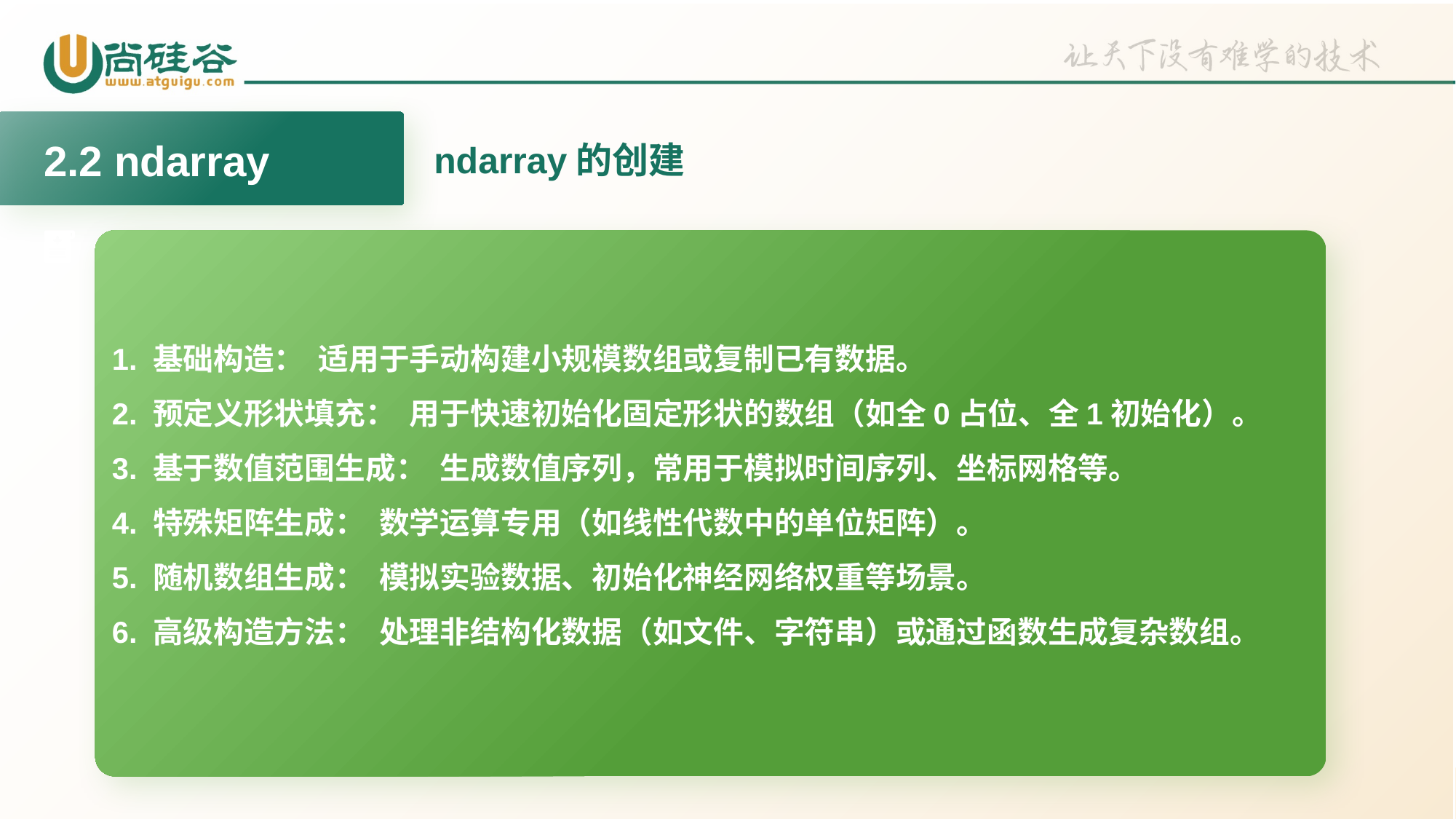

2.2 ndarray

ndarray的创建

1. 基础构造：  适用于手动构建小规模数组或复制已有数据。
2. 预定义形状填充：  用于快速初始化固定形状的数组（如全0占位、全1初始化）。
3. 基于数值范围生成：  生成数值序列，常用于模拟时间序列、坐标网格等。
4. 特殊矩阵生成：  数学运算专用（如线性代数中的单位矩阵）。
5. 随机数组生成：  模拟实验数据、初始化神经网络权重等场景。
6. 高级构造方法：  处理非结构化数据（如文件、字符串）或通过函数生成复杂数组。